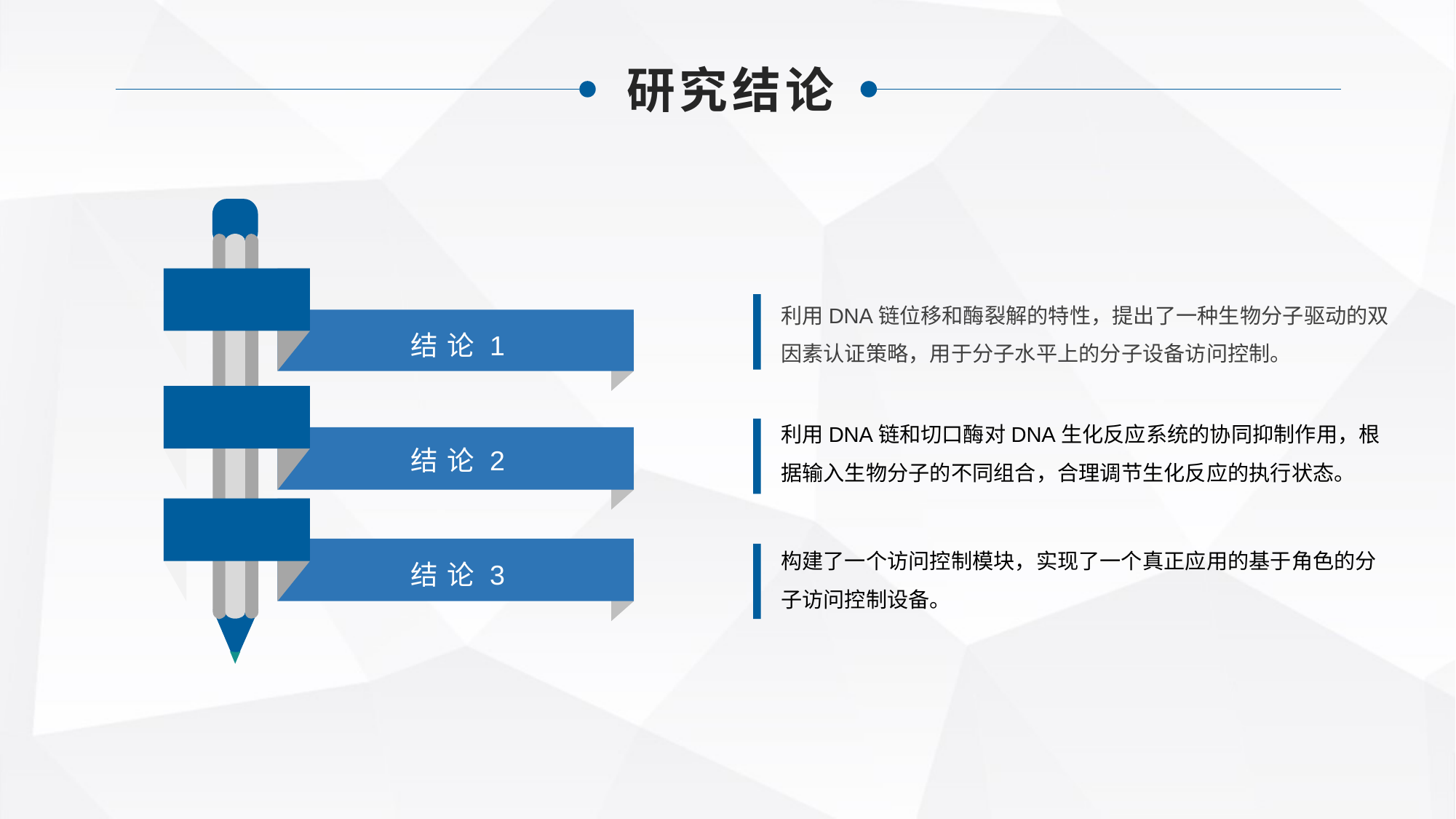

研究结论

利用DNA链位移和酶裂解的特性，提出了一种生物分子驱动的双因素认证策略，用于分子水平上的分子设备访问控制。

结论1

利用DNA链和切口酶对DNA生化反应系统的协同抑制作用，根据输入生物分子的不同组合，合理调节生化反应的执行状态。

结论2

构建了一个访问控制模块，实现了一个真正应用的基于角色的分子访问控制设备。

结论3